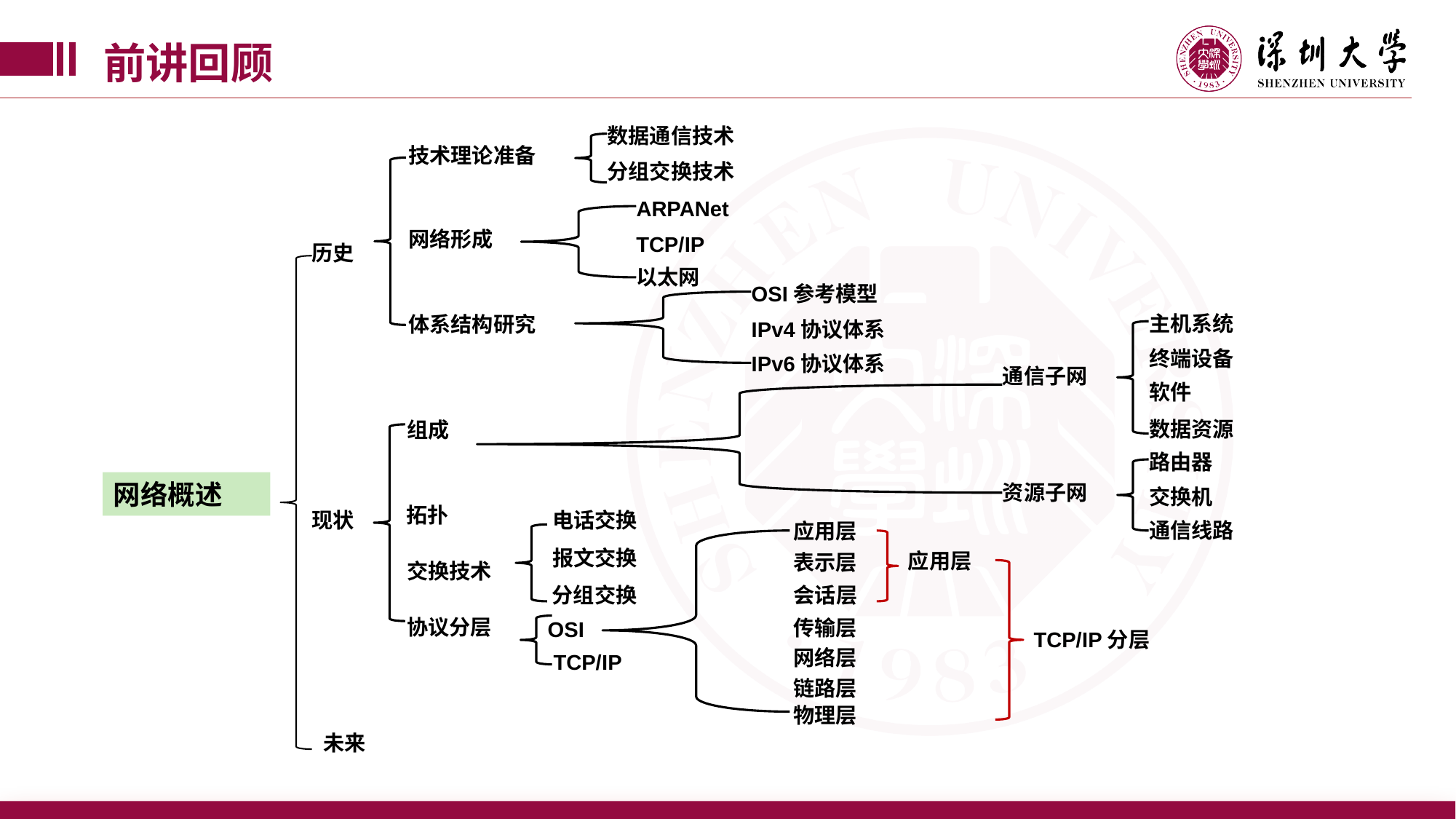

前讲回顾

数据通信技术

技术理论准备
分组交换技术

ARPANet

网络形成
TCP/IP
历史

以太网
OSI参考模型

主机系统
体系结构研究
IPv4协议体系

终端设备
IPv6协议体系
通信子网
软件

数据资源
组成

路由器

网络概述
资源子网
交换机
拓扑
现状
电话交换
通信线路
应用层

报文交换
应用层
表示层
交换技术

分组交换
会话层
协议分层
传输层
OSI

TCP/IP分层
网络层
TCP/IP
链路层
物理层
未来